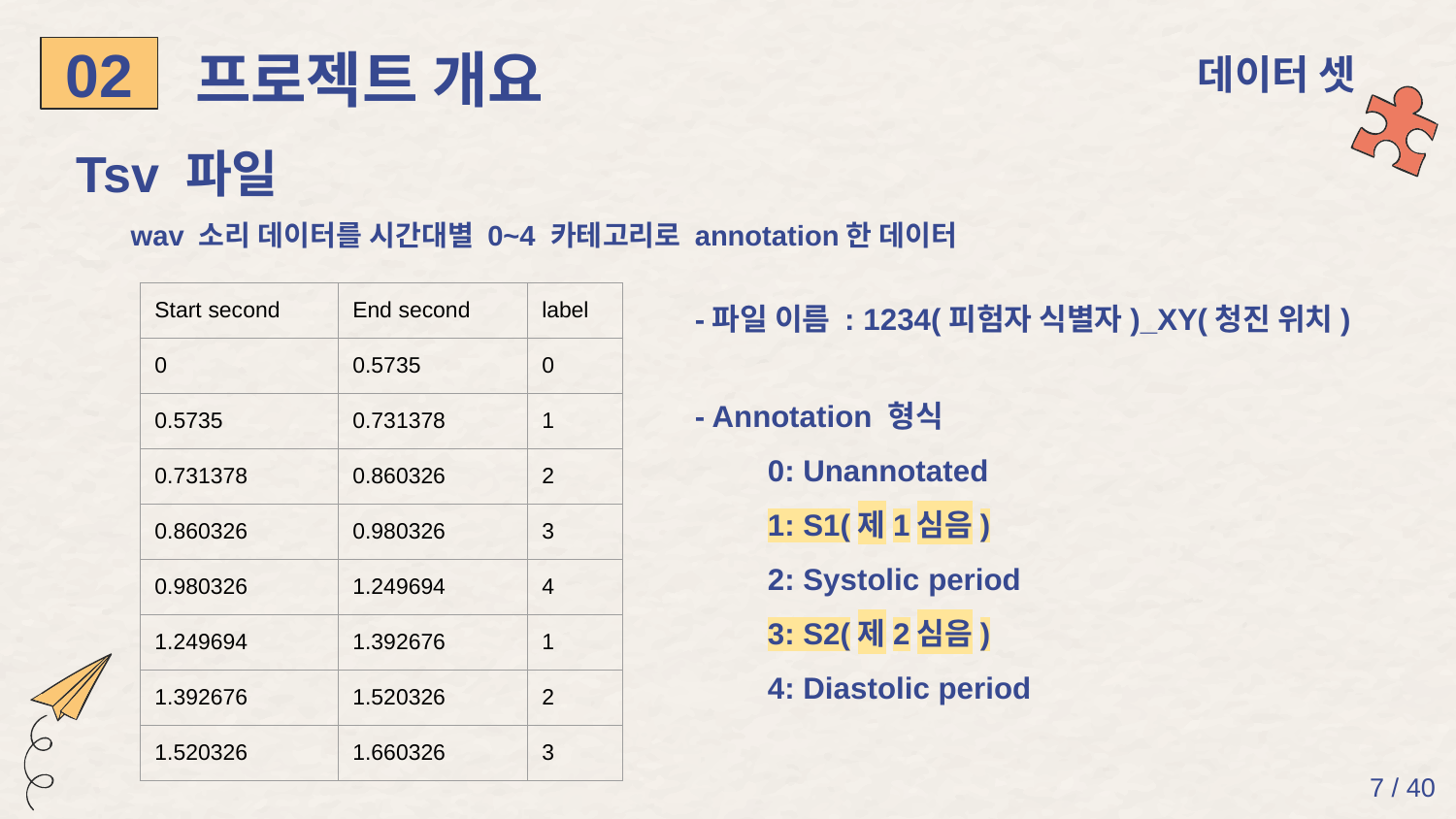

# 프로젝트 개요
데이터 셋
02
Tsv 파일
wav 소리 데이터를 시간대별 0~4 카테고리로 annotation한 데이터
| Start second | End second | label |
| --- | --- | --- |
| 0 | 0.5735 | 0 |
| 0.5735 | 0.731378 | 1 |
| 0.731378 | 0.860326 | 2 |
| 0.860326 | 0.980326 | 3 |
| 0.980326 | 1.249694 | 4 |
| 1.249694 | 1.392676 | 1 |
| 1.392676 | 1.520326 | 2 |
| 1.520326 | 1.660326 | 3 |
-파일 이름 : 1234(피험자 식별자)_XY(청진 위치)

- Annotation 형식
0: Unannotated
1: S1(제1심음)
2: Systolic period
3: S2(제2심음)
4: Diastolic period
7 / 40